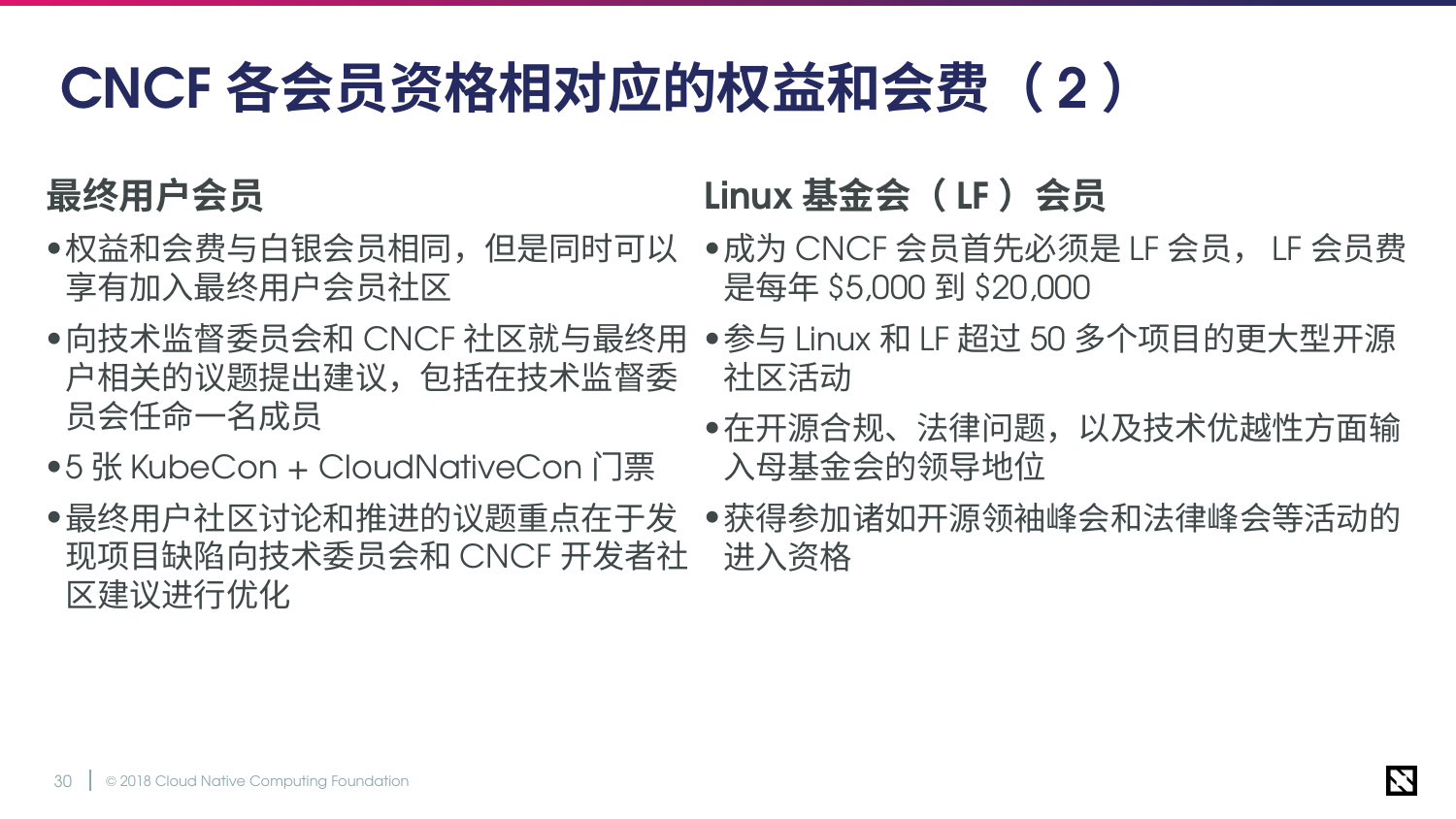

# CNCF各会员资格相对应的权益和会费（2）
Linux基金会（LF）会员
成为CNCF会员首先必须是LF会员，LF会员费是每年$5,000到$20,000
参与Linux和LF超过50多个项目的更大型开源社区活动
在开源合规、法律问题，以及技术优越性方面输入母基金会的领导地位
获得参加诸如开源领袖峰会和法律峰会等活动的进入资格
最终用户会员
权益和会费与白银会员相同，但是同时可以享有加入最终用户会员社区
向技术监督委员会和CNCF社区就与最终用户相关的议题提出建议，包括在技术监督委员会任命一名成员
5张KubeCon + CloudNativeCon门票
最终用户社区讨论和推进的议题重点在于发现项目缺陷向技术委员会和CNCF开发者社区建议进行优化